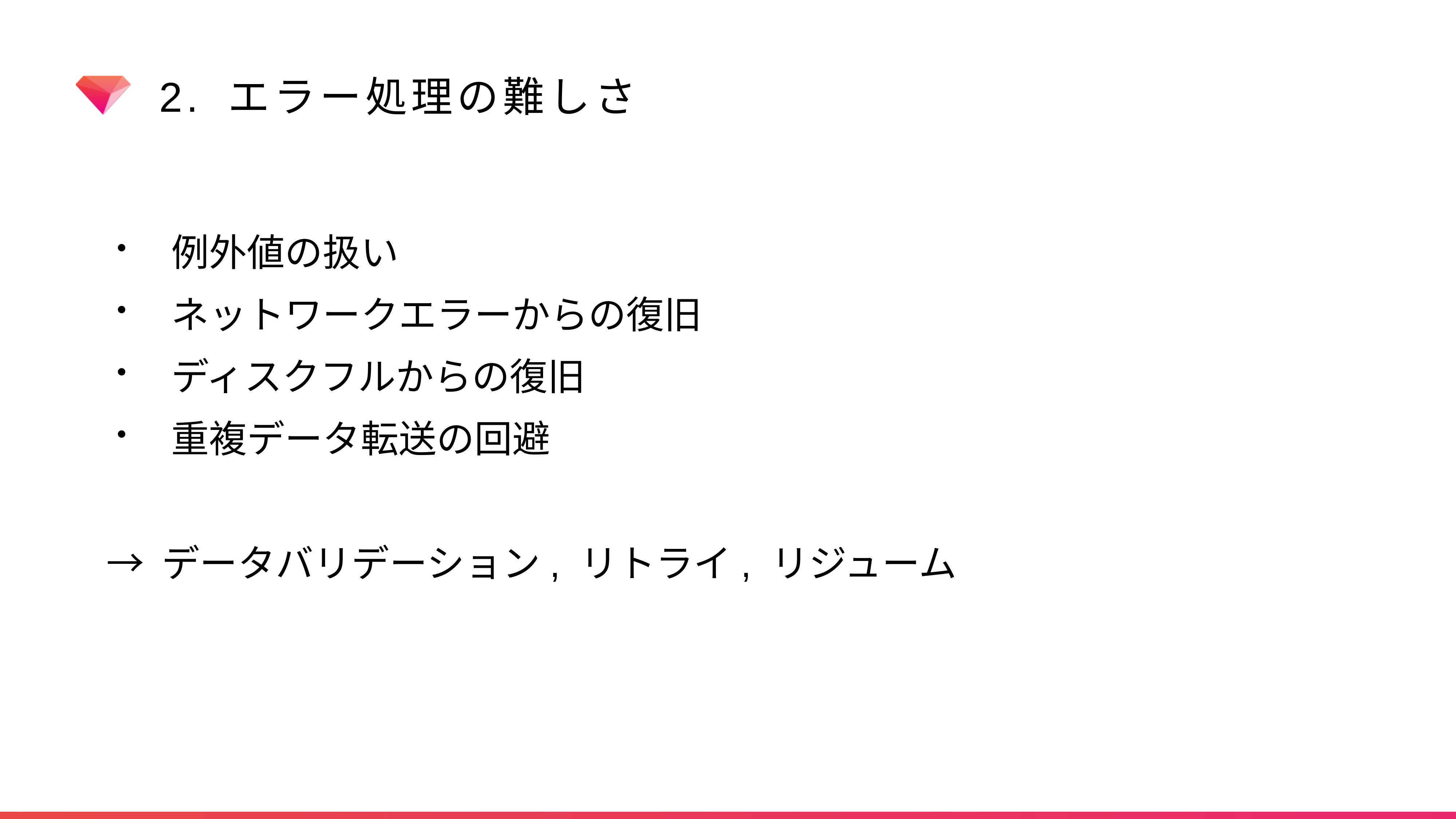

# 2. エラー処理の難しさ

 例外値の扱い
 ネットワークエラーからの復旧
 ディスクフルからの復旧
 重複データ転送の回避

→ データバリデーション, リトライ, リジューム
23